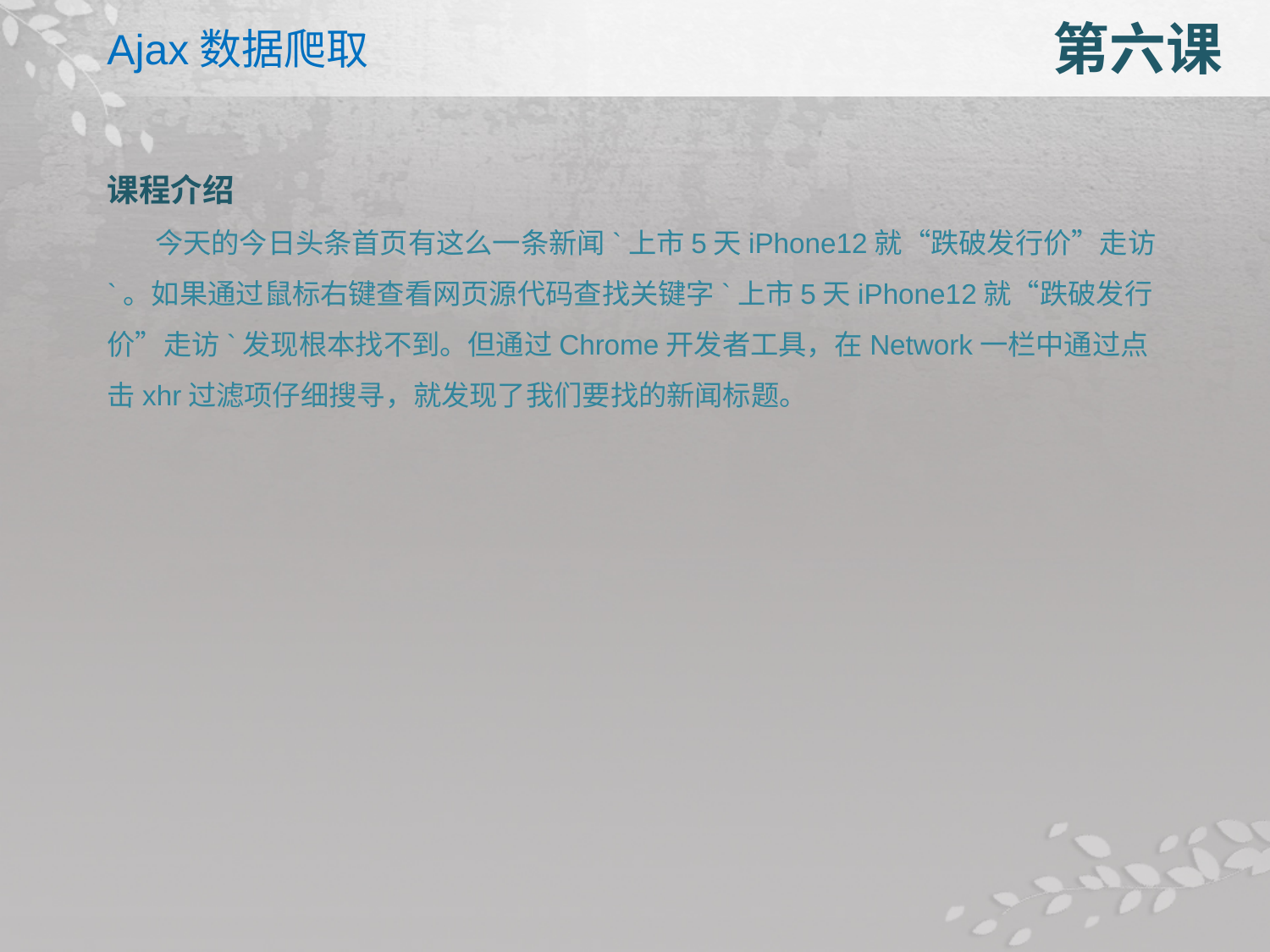

Ajax数据爬取
第六课
课程介绍
今天的今日头条首页有这么一条新闻`上市5天iPhone12就“跌破发行价”走访`。如果通过鼠标右键查看网页源代码查找关键字`上市5天iPhone12就“跌破发行价”走访`发现根本找不到。但通过Chrome开发者工具，在Network一栏中通过点击xhr过滤项仔细搜寻，就发现了我们要找的新闻标题。